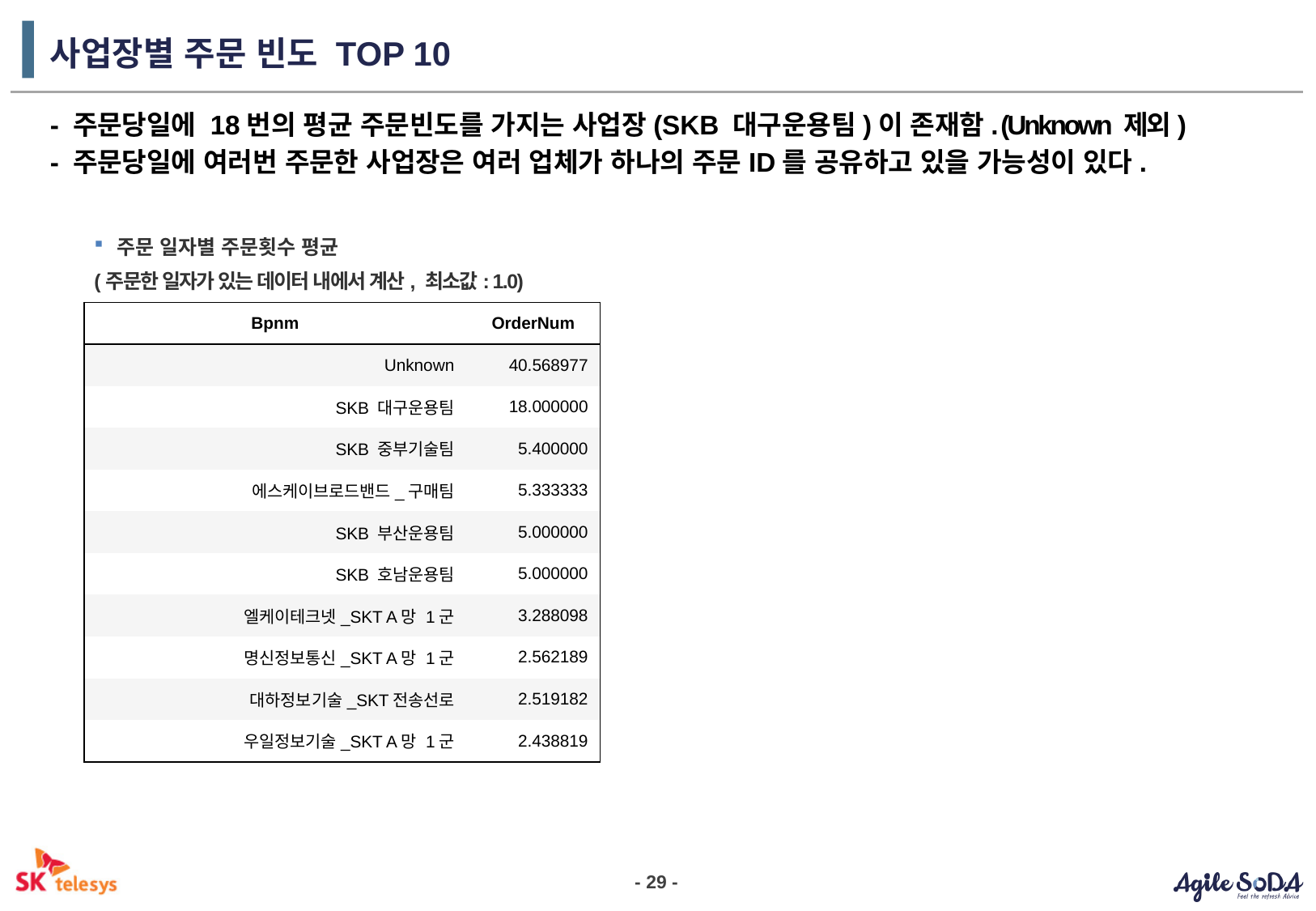

# 사업장별 주문 빈도 TOP 10
- 주문당일에 18번의 평균 주문빈도를 가지는 사업장(SKB 대구운용팀)이 존재함. (Unknown 제외)
- 주문당일에 여러번 주문한 사업장은 여러 업체가 하나의 주문ID를 공유하고 있을 가능성이 있다.
주문 일자별 주문횟수 평균
(주문한 일자가 있는 데이터 내에서 계산, 최소값: 1.0)
| Bpnm | OrderNum |
| --- | --- |
| Unknown | 40.568977 |
| SKB 대구운용팀 | 18.000000 |
| SKB 중부기술팀 | 5.400000 |
| 에스케이브로드밴드\_구매팀 | 5.333333 |
| SKB 부산운용팀 | 5.000000 |
| SKB 호남운용팀 | 5.000000 |
| 엘케이테크넷\_SKT A망 1군 | 3.288098 |
| 명신정보통신\_SKT A망 1군 | 2.562189 |
| 대하정보기술\_SKT전송선로 | 2.519182 |
| 우일정보기술\_SKT A망 1군 | 2.438819 |